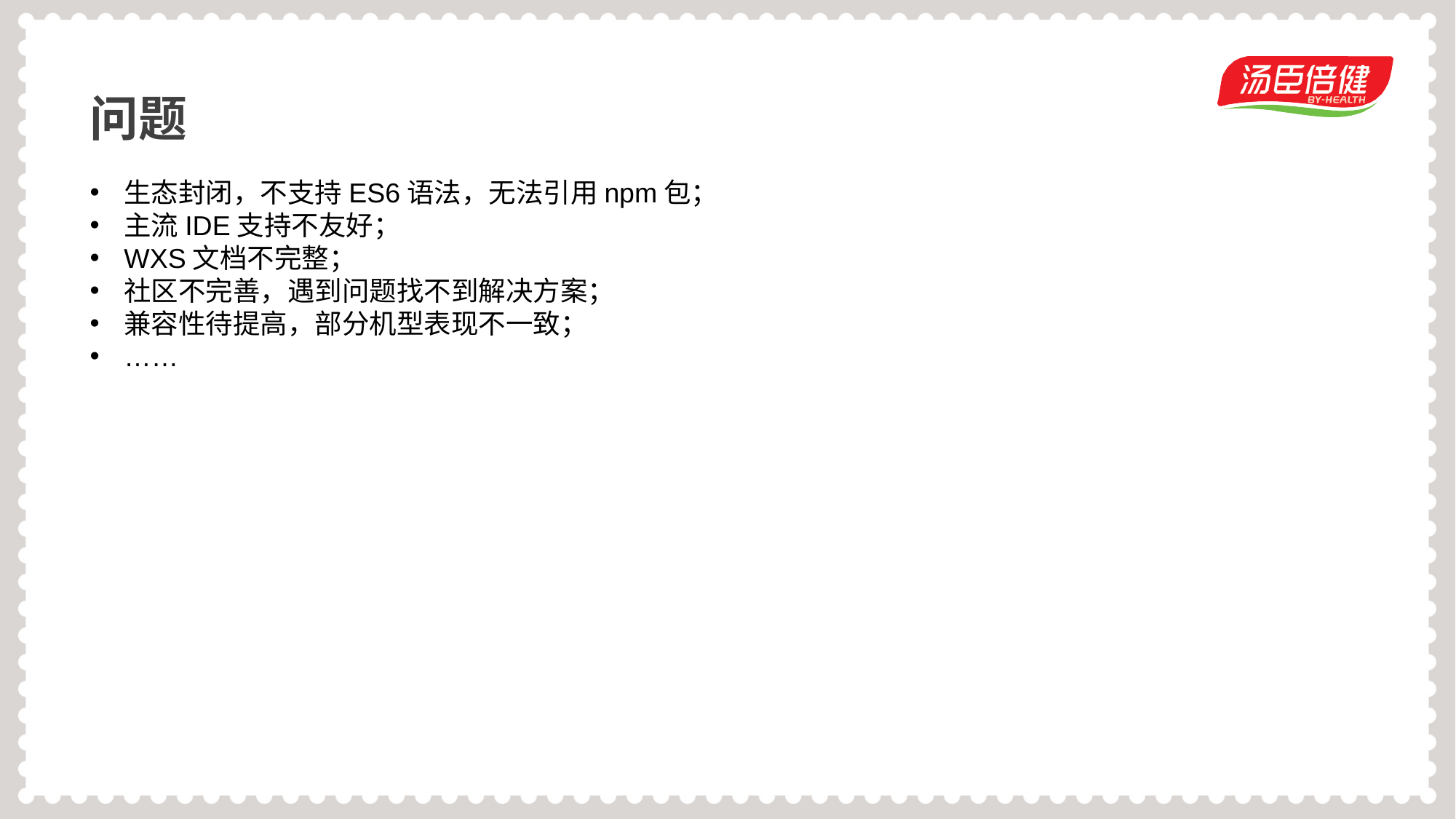

问题
生态封闭，不支持ES6语法，无法引用npm包；
主流IDE支持不友好；
WXS文档不完整；
社区不完善，遇到问题找不到解决方案；
兼容性待提高，部分机型表现不一致；
……